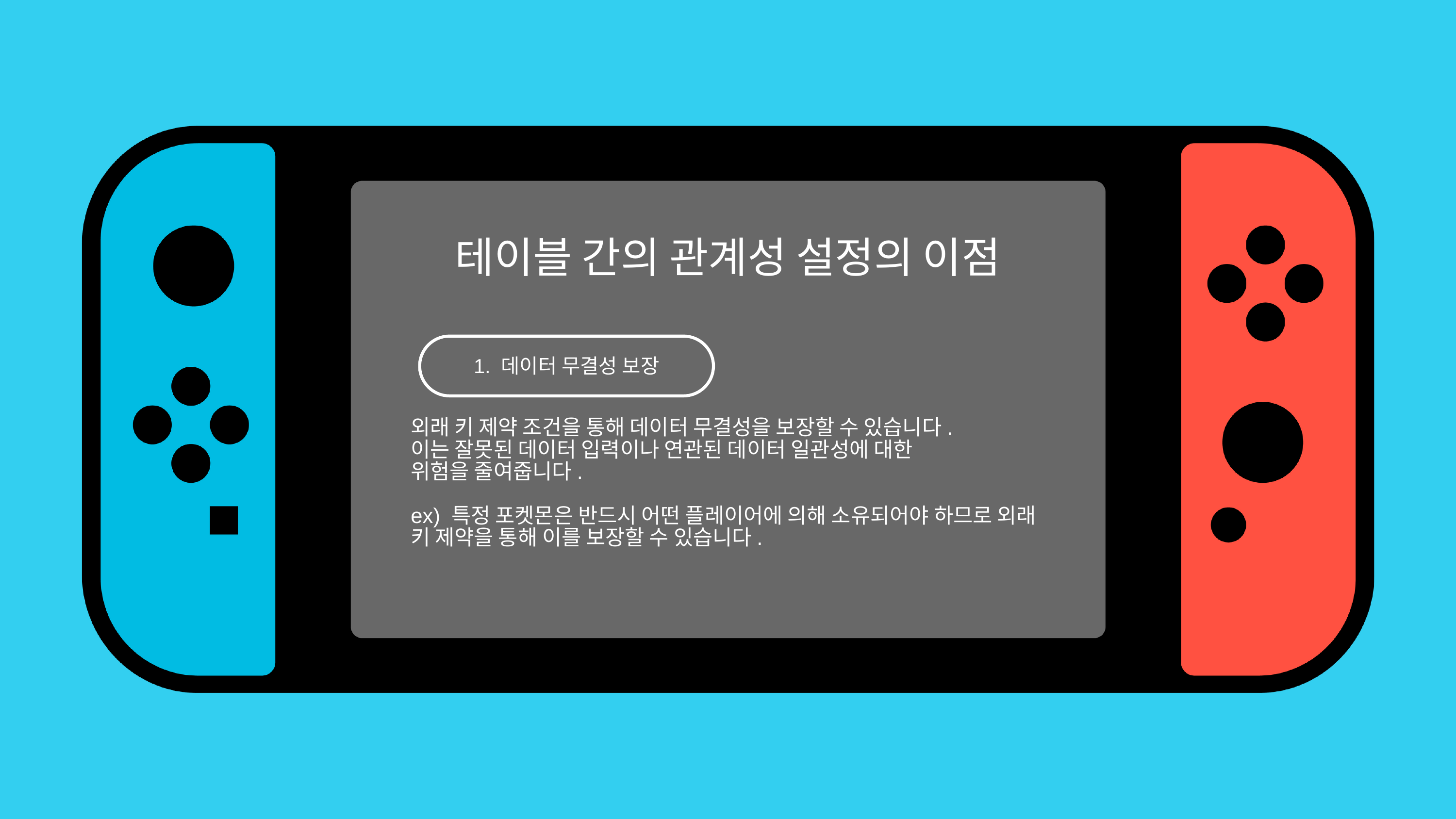

테이블 간의 관계성 설정의 이점

1. 데이터 무결성 보장
외래 키 제약 조건을 통해 데이터 무결성을 보장할 수 있습니다.
이는 잘못된 데이터 입력이나 연관된 데이터 일관성에 대한
위험을 줄여줍니다.

ex) 특정 포켓몬은 반드시 어떤 플레이어에 의해 소유되어야 하므로 외래 키 제약을 통해 이를 보장할 수 있습니다.